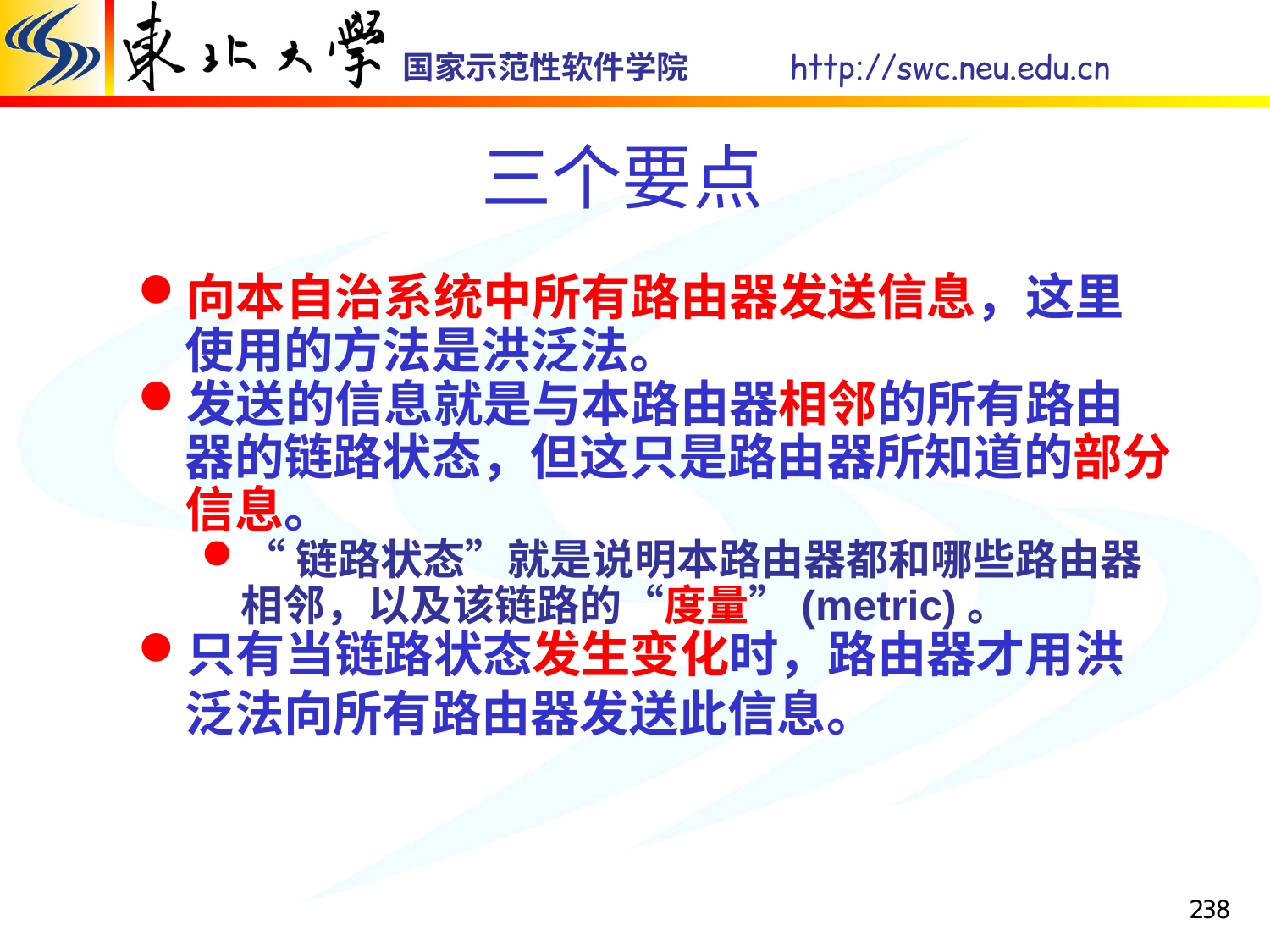

# 三个要点
向本自治系统中所有路由器发送信息，这里使用的方法是洪泛法。
发送的信息就是与本路由器相邻的所有路由器的链路状态，但这只是路由器所知道的部分信息。
“链路状态”就是说明本路由器都和哪些路由器相邻，以及该链路的“度量”(metric)。
只有当链路状态发生变化时，路由器才用洪泛法向所有路由器发送此信息。
238